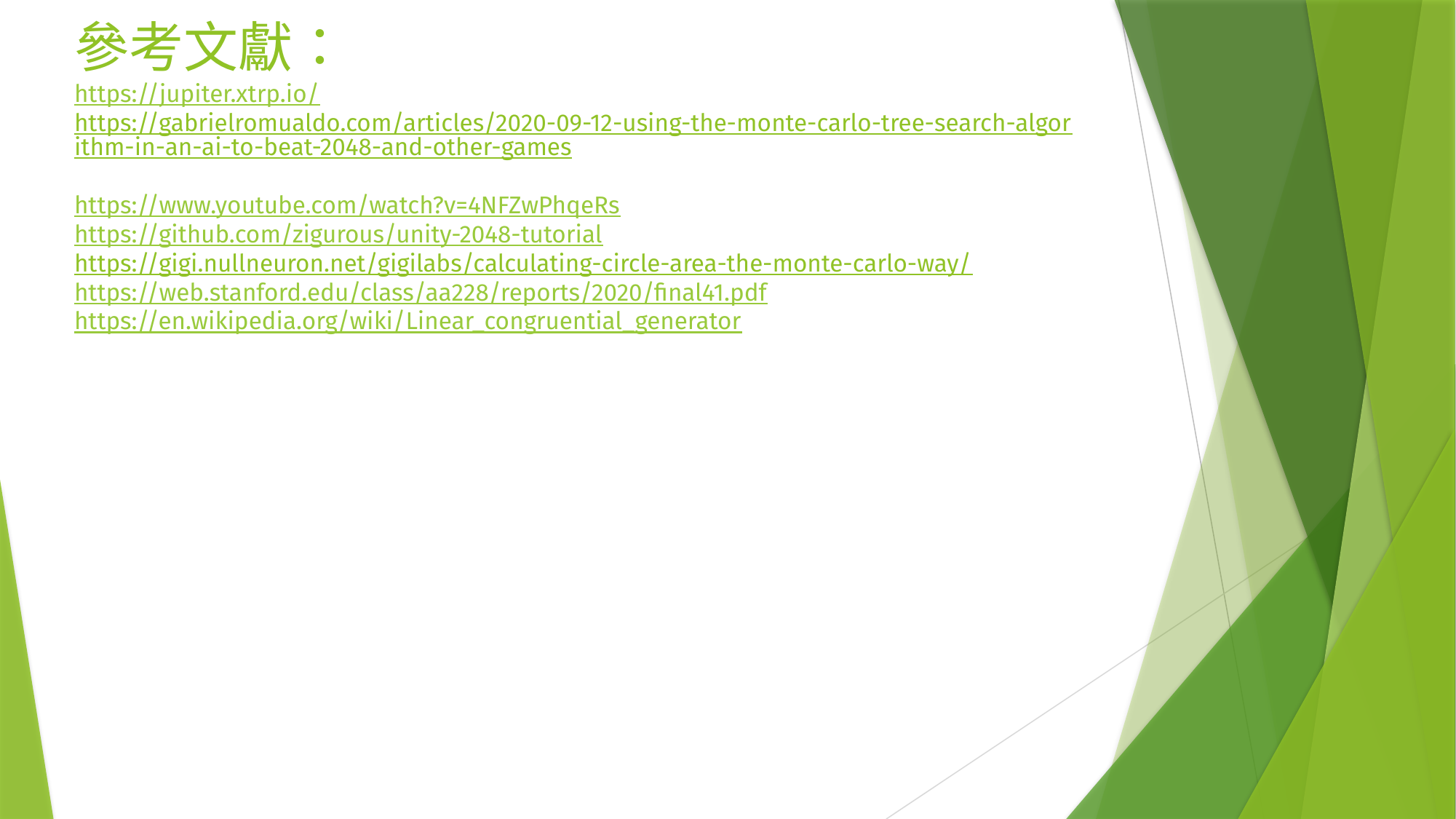

# 參考文獻： https://jupiter.xtrp.io/ https://gabrielromualdo.com/articles/2020-09-12-using-the-monte-carlo-tree-search-algorithm-in-an-ai-to-beat-2048-and-other-games https://www.youtube.com/watch?v=4NFZwPhqeRs https://github.com/zigurous/unity-2048-tutorial https://gigi.nullneuron.net/gigilabs/calculating-circle-area-the-monte-carlo-way/ https://web.stanford.edu/class/aa228/reports/2020/final41.pdf https://en.wikipedia.org/wiki/Linear_congruential_generator